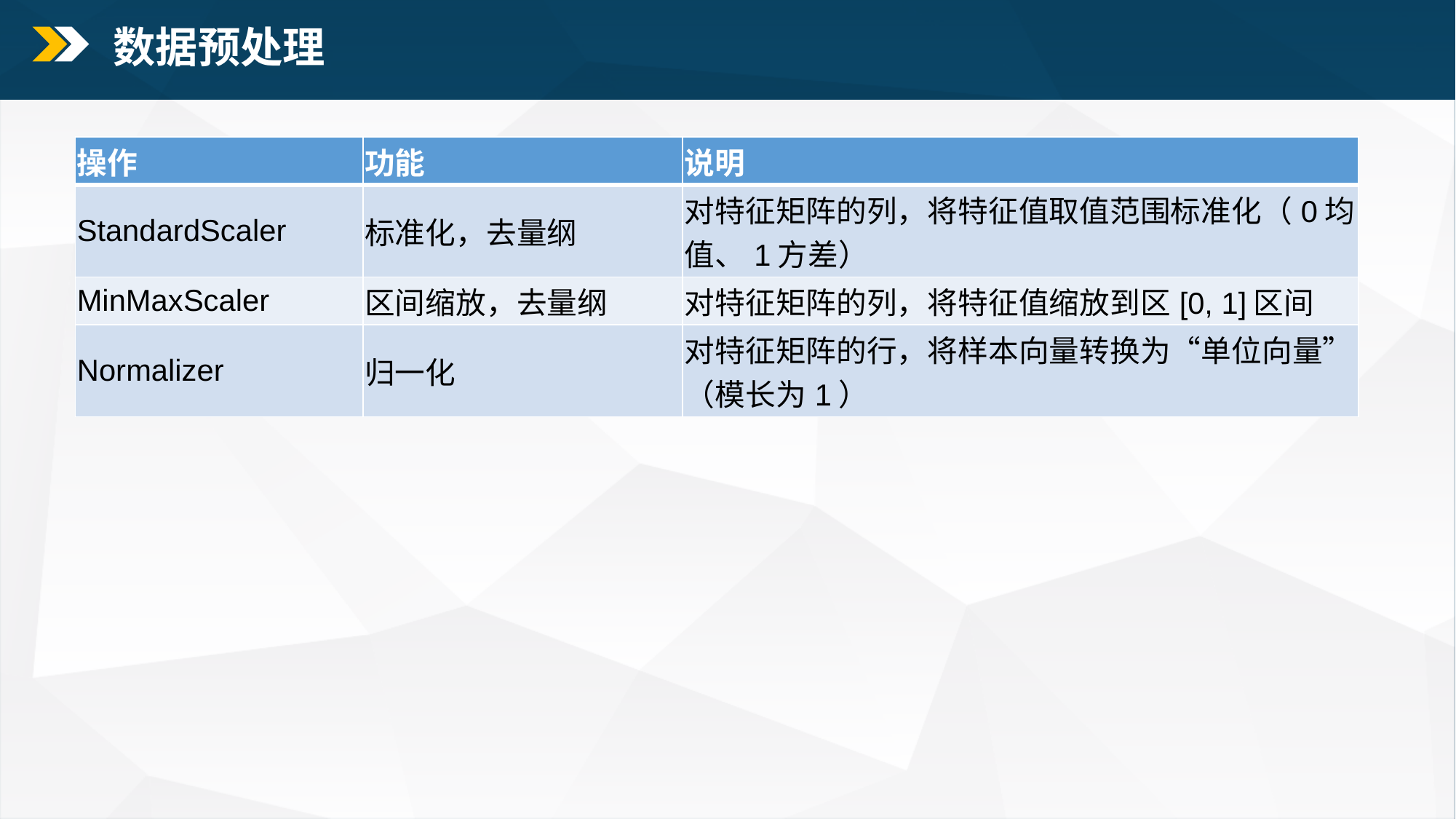

数据预处理
| 操作 | 功能 | 说明 |
| --- | --- | --- |
| StandardScaler | 标准化，去量纲 | 对特征矩阵的列，将特征值取值范围标准化（0均值、1方差） |
| MinMaxScaler | 区间缩放，去量纲 | 对特征矩阵的列，将特征值缩放到区[0, 1]区间 |
| Normalizer | 归一化 | 对特征矩阵的行，将样本向量转换为“单位向量”（模长为1） |